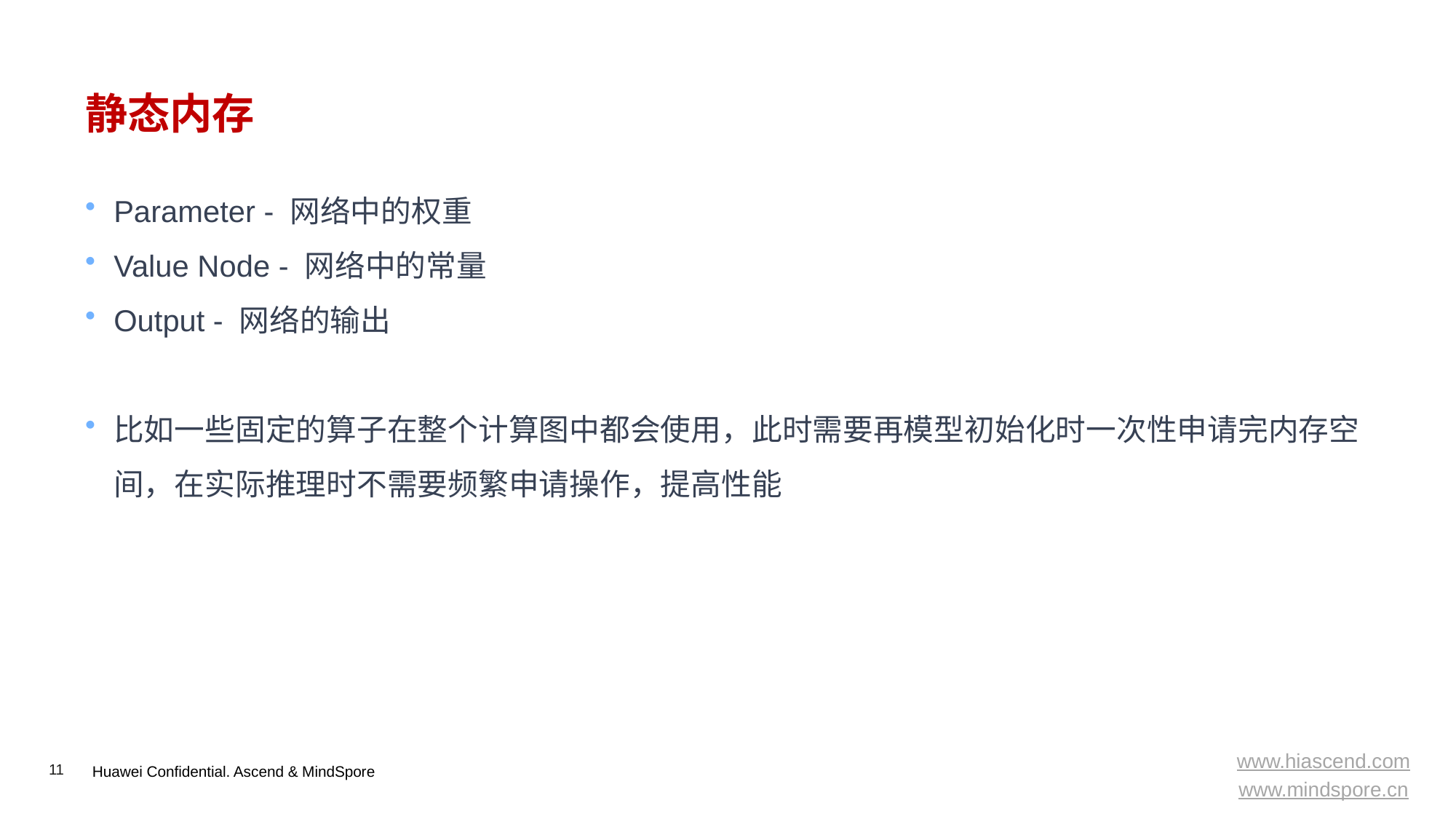

# 静态内存
Parameter - 网络中的权重
Value Node - 网络中的常量
Output - 网络的输出

比如一些固定的算子在整个计算图中都会使用，此时需要再模型初始化时一次性申请完内存空间，在实际推理时不需要频繁申请操作，提高性能